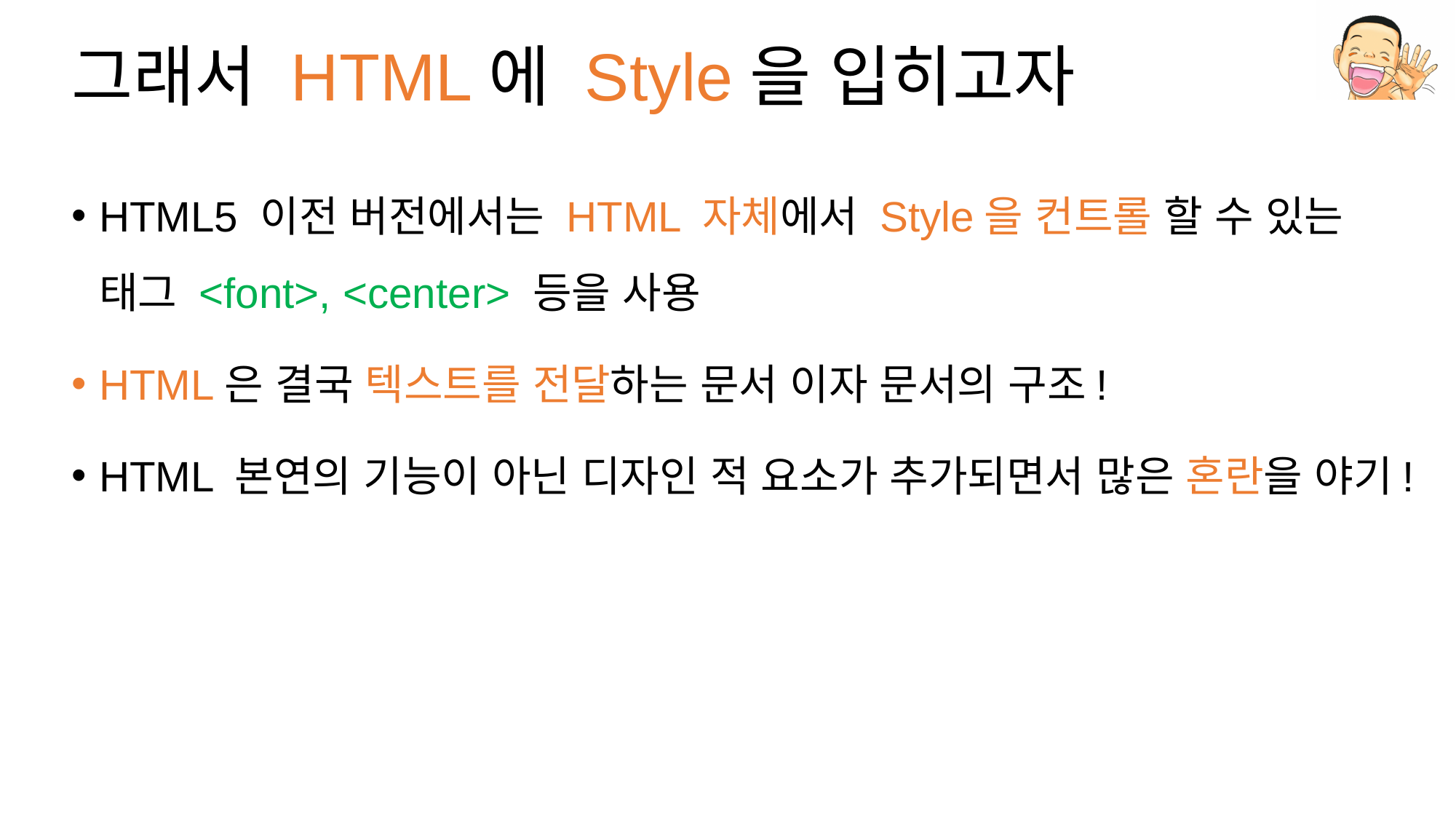

# 그래서 HTML에 Style을 입히고자
HTML5 이전 버전에서는 HTML 자체에서 Style을 컨트롤 할 수 있는 태그 <font>, <center> 등을 사용
HTML은 결국 텍스트를 전달하는 문서 이자 문서의 구조!
HTML 본연의 기능이 아닌 디자인 적 요소가 추가되면서 많은 혼란을 야기!